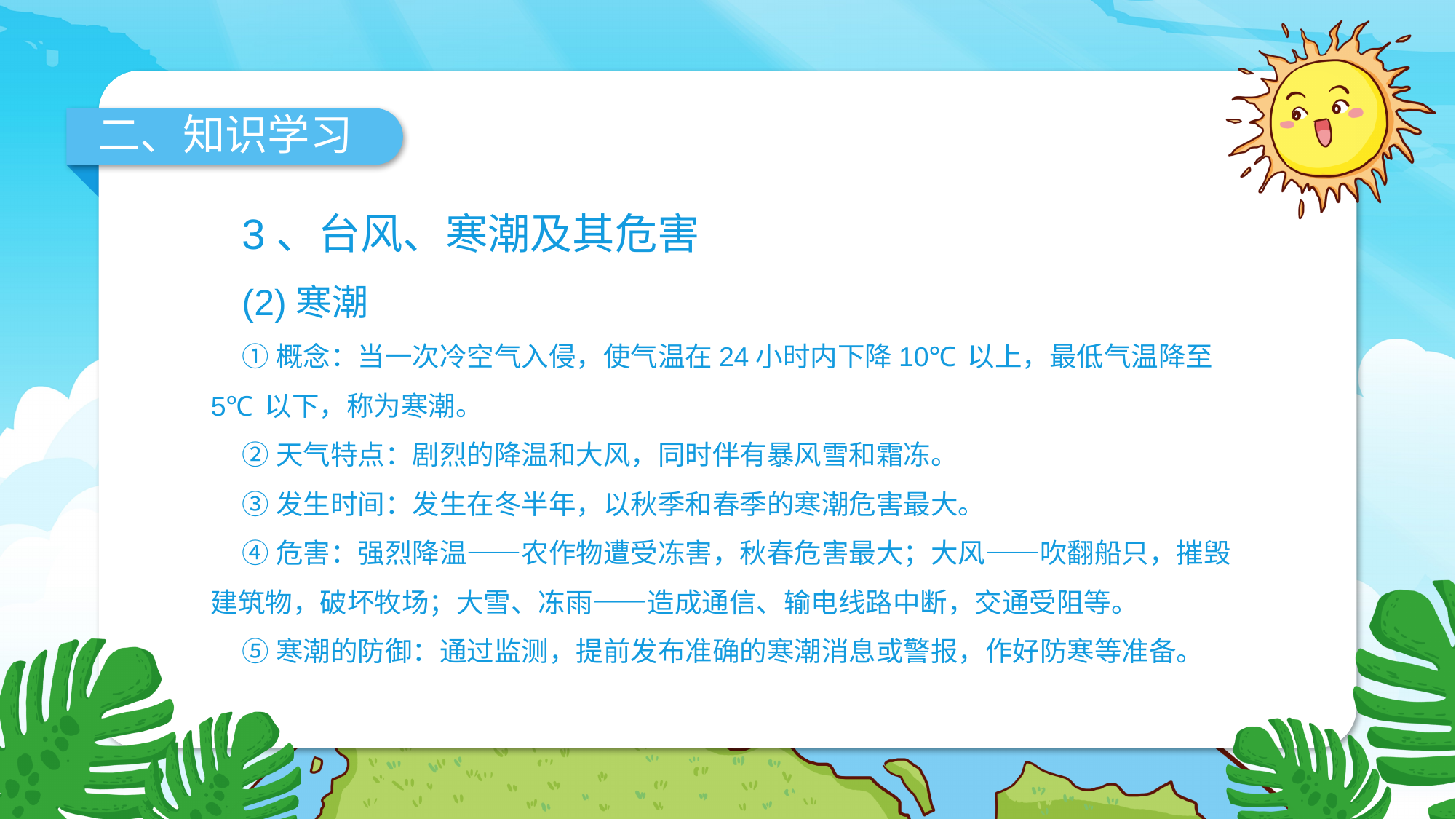

二、知识学习
3、台风、寒潮及其危害
(2)寒潮
①概念：当一次冷空气入侵，使气温在24小时内下降10℃以上，最低气温降至5℃以下，称为寒潮。
②天气特点：剧烈的降温和大风，同时伴有暴风雪和霜冻。
③发生时间：发生在冬半年，以秋季和春季的寒潮危害最大。
④危害：强烈降温——农作物遭受冻害，秋春危害最大；大风——吹翻船只，摧毁建筑物，破坏牧场；大雪、冻雨——造成通信、输电线路中断，交通受阻等。
⑤寒潮的防御：通过监测，提前发布准确的寒潮消息或警报，作好防寒等准备。